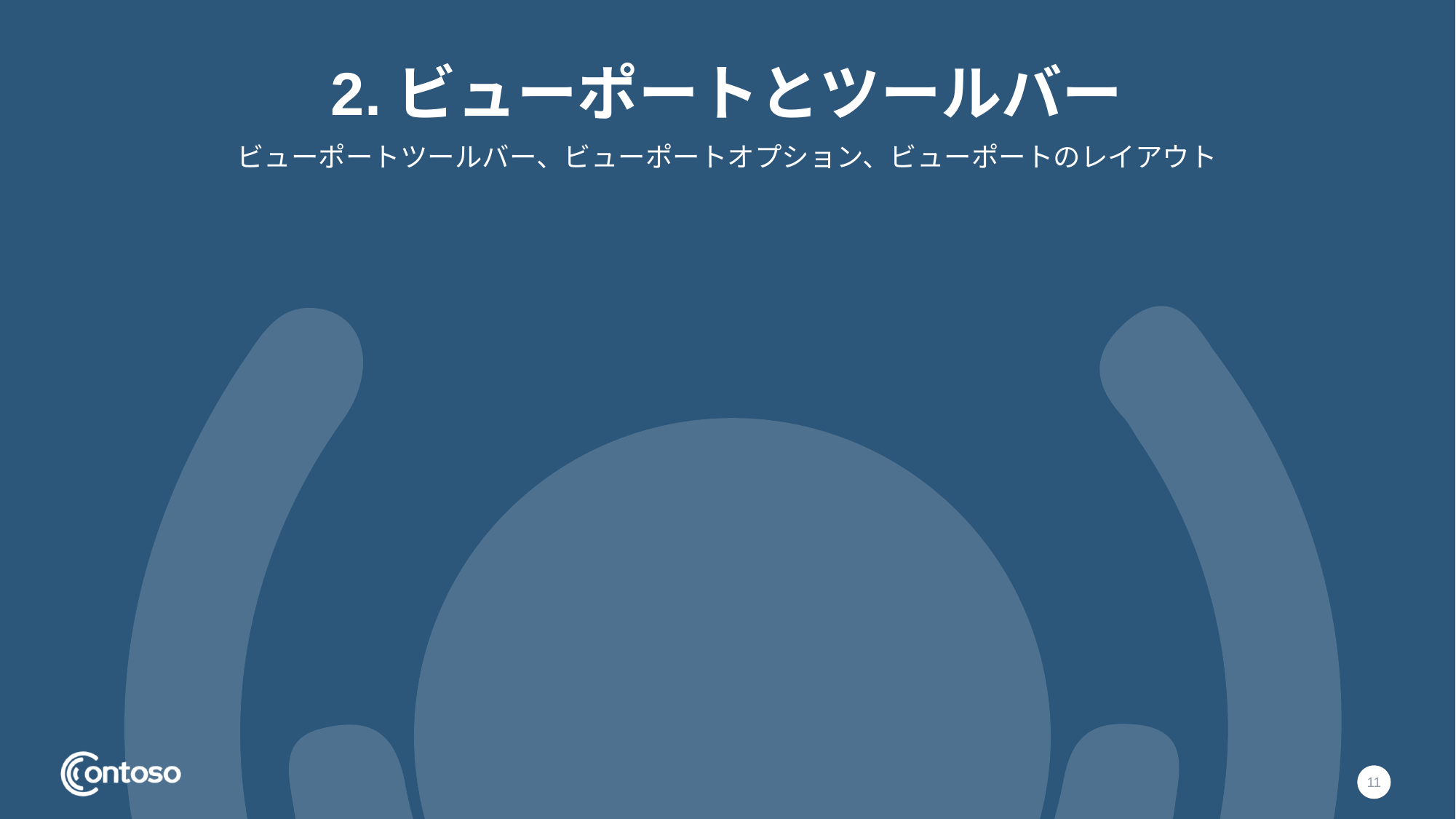

# 2.ビューポートとツールバー
ビューポートツールバー、ビューポートオプション、ビューポートのレイアウト
11